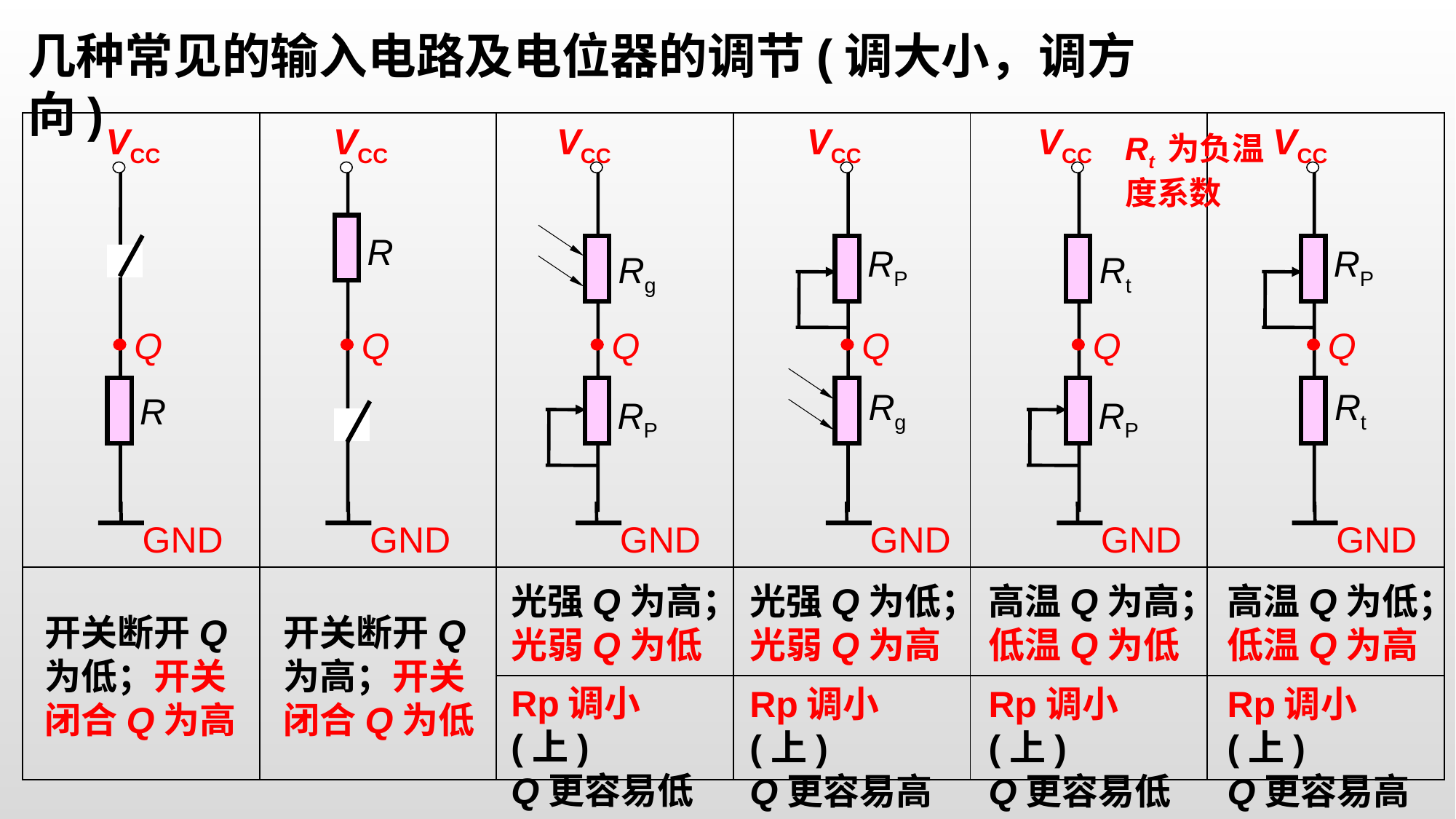

几种常见的输入电路及电位器的调节(调大小，调方向)
|  |  |  |  |  |  |
| --- | --- | --- | --- | --- | --- |
|  |  |  |  |  |  |
|  |  |  |  |  |  |
VCC

Q

R
GND

VCC

R
Q

GND

VCC

Rg
Q

RP
GND

VCC

RP

Q

Rg
GND

VCC

Rt
Q

RP
GND

VCC

RP

Q

Rt
GND

Rt 为负温度系数
光强Q为高；光弱Q为低
光强Q为低；光弱Q为高
高温Q为高；低温Q为低
高温Q为低；低温Q为高
开关断开Q为低；开关闭合Q为高
开关断开Q为高；开关闭合Q为低
Rp调小(上)
Q更容易低
Rp调小(上)
Q更容易高
Rp调小(上)
Q更容易低
Rp调小(上)
Q更容易高